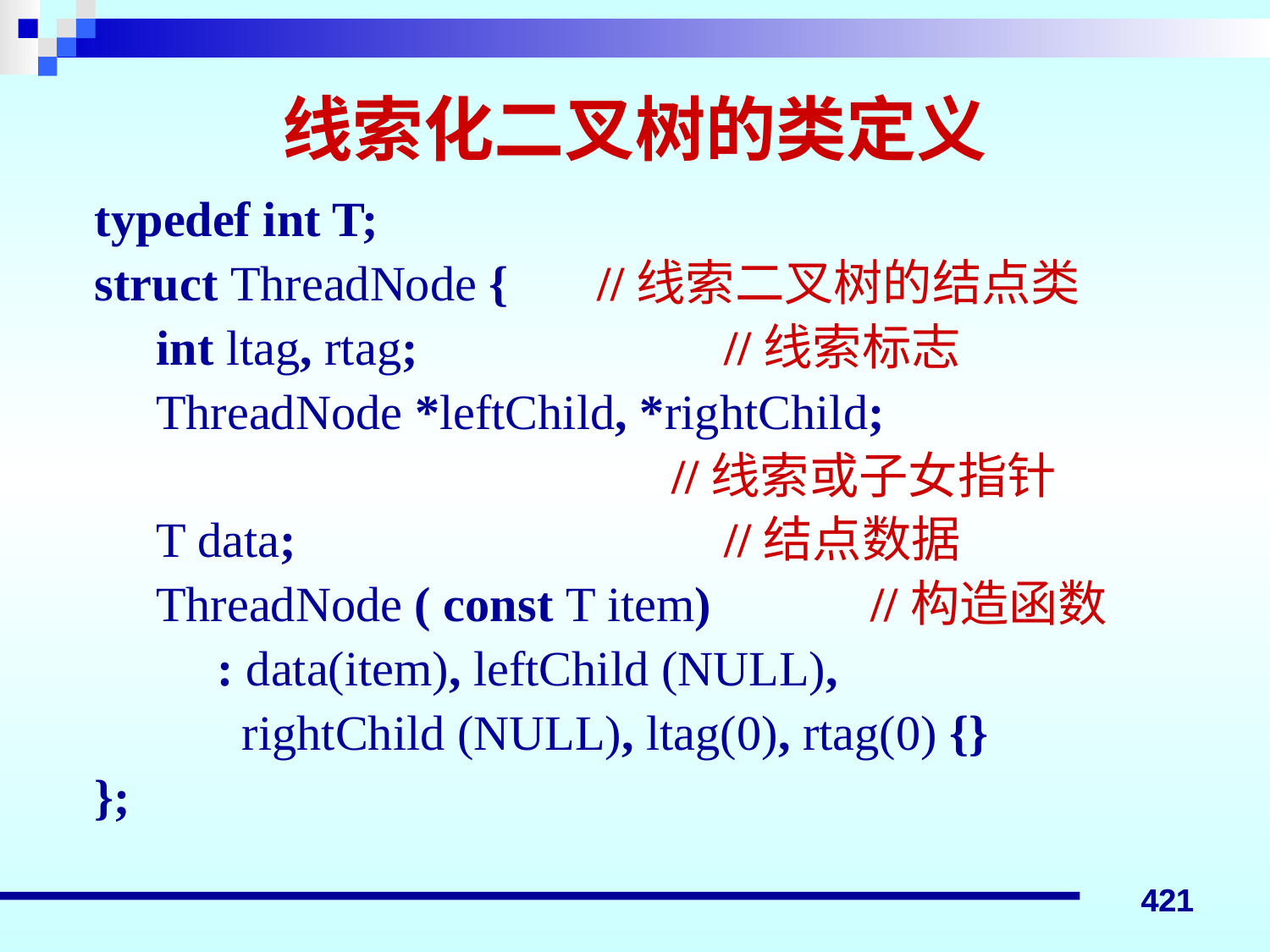

# 线索化二叉树的类定义
typedef int T;
struct ThreadNode {	      //线索二叉树的结点类
     int ltag, rtag;		      //线索标志
     ThreadNode *leftChild, *rightChild;
                                               //线索或子女指针
     T data;			      //结点数据
     ThreadNode ( const T item)             //构造函数
          : data(item), leftChild (NULL),
            rightChild (NULL), ltag(0), rtag(0) {}
};
421
421